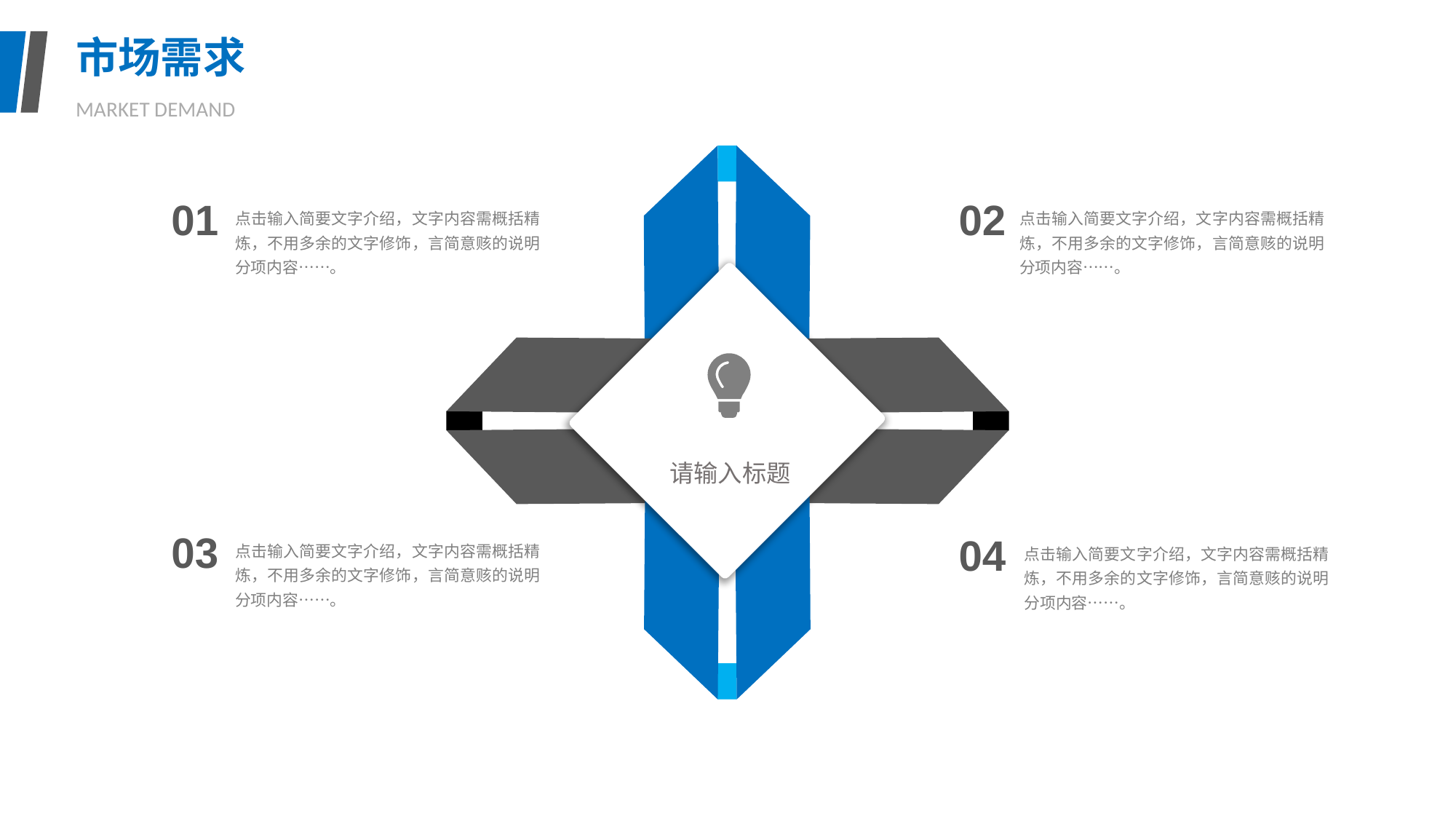

市场需求

MARKET DEMAND

01
点击输入简要文字介绍，文字内容需概括精炼，不用多余的文字修饰，言简意赅的说明分项内容……。
02
点击输入简要文字介绍，文字内容需概括精炼，不用多余的文字修饰，言简意赅的说明分项内容……。

请输入标题
03
点击输入简要文字介绍，文字内容需概括精炼，不用多余的文字修饰，言简意赅的说明分项内容……。
04
点击输入简要文字介绍，文字内容需概括精炼，不用多余的文字修饰，言简意赅的说明分项内容……。